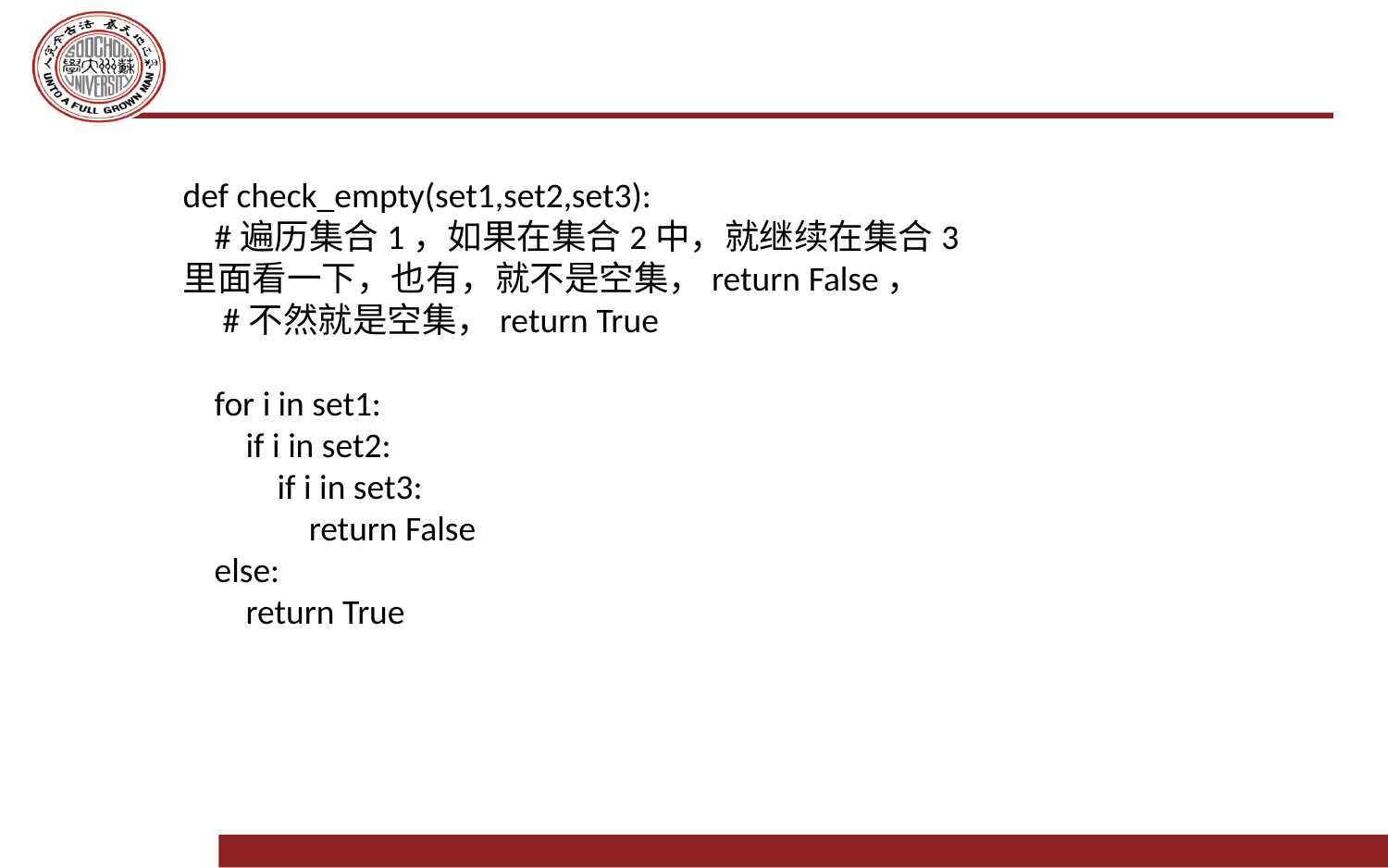

#
def check_empty(set1,set2,set3):
    #遍历集合1，如果在集合2中，就继续在集合3里面看一下，也有，就不是空集，return False，
    #不然就是空集，return True
    for i in set1:
        if i in set2:
            if i in set3:
                return False
    else:
        return True